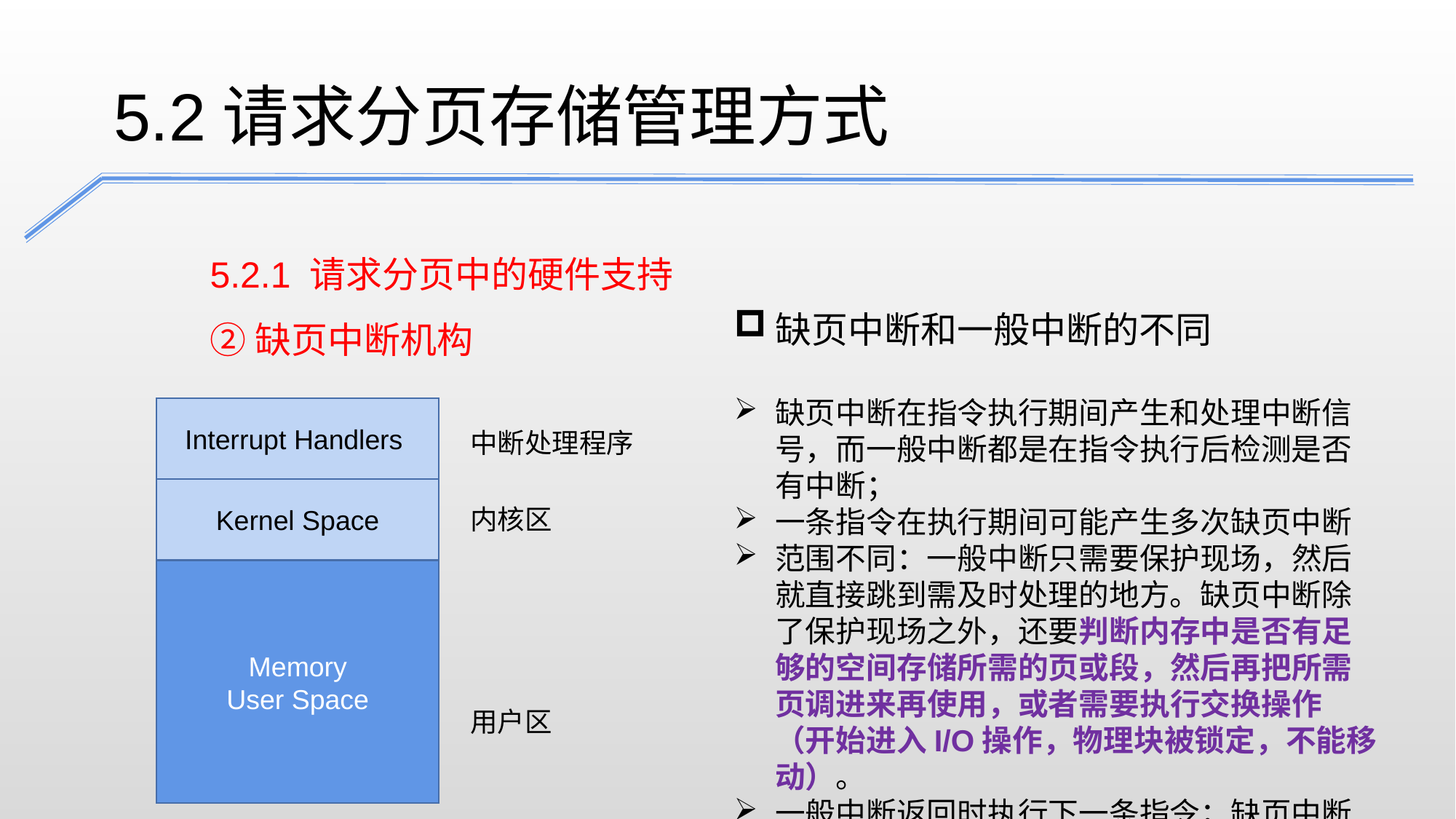

5.2请求分页存储管理方式

5.2.1 请求分页中的硬件支持
②缺页中断机构

缺页中断和一般中断的不同

缺页中断在指令执行期间产生和处理中断信号，而一般中断都是在指令执行后检测是否有中断；
一条指令在执行期间可能产生多次缺页中断
范围不同：一般中断只需要保护现场，然后就直接跳到需及时处理的地方。缺页中断除了保护现场之外，还要判断内存中是否有足够的空间存储所需的页或段，然后再把所需页调进来再使用，或者需要执行交换操作（开始进入I/O操作，物理块被锁定，不能移动）。
一般中断返回时执行下一条指令；缺页中断返回时，执行产生中断的当前指令；

Interrupt Handlers
中断处理程序
Kernel Space
内核区
Memory
User Space
用户区